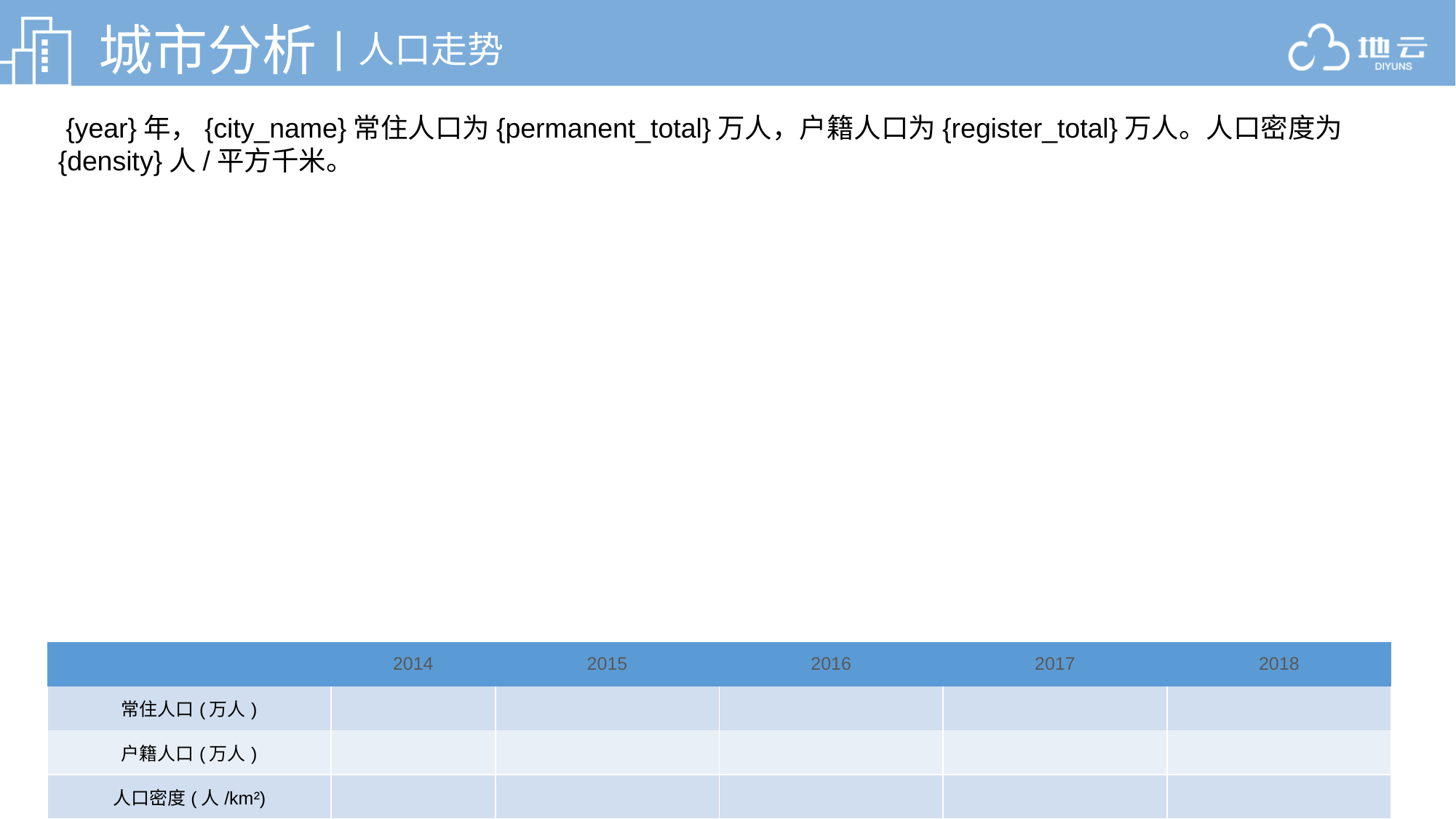

城市分析
|
人口走势
 {year}年，{city_name}常住人口为{permanent_total}万人，户籍人口为{register_total}万人。人口密度为{density}人/平方千米。
|  | 2014 | 2015 | 2016 | 2017 | 2018 |
| --- | --- | --- | --- | --- | --- |
| 常住人口(万人) |  |  |  |  |  |
| 户籍人口(万人) |  |  |  |  |  |
| 人口密度(人/km²) |  |  |  |  |  |